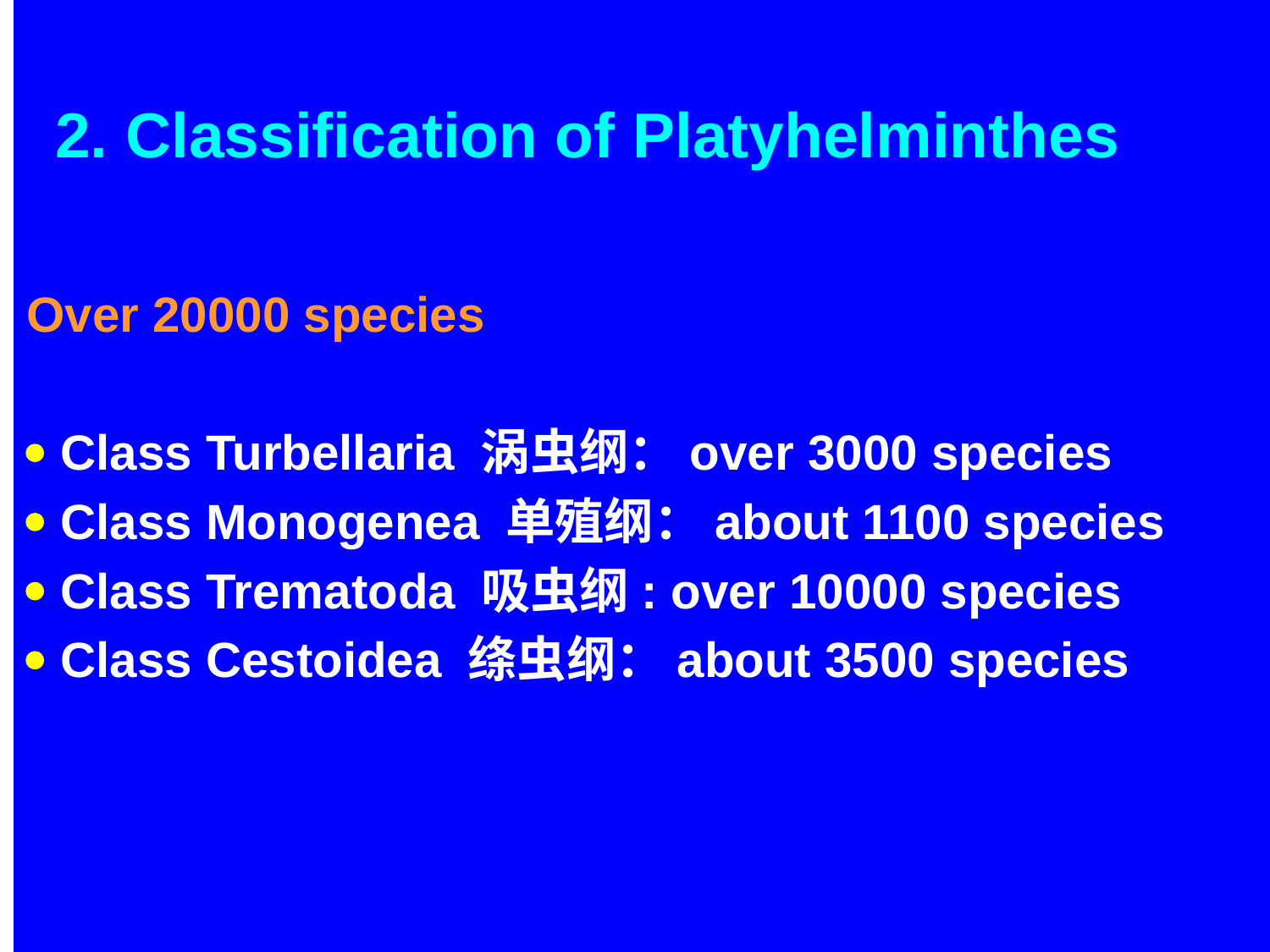

Over 20000 species

• Class Turbellaria 涡虫纲：over 3000 species
• Class Monogenea 单殖纲：about 1100 species
• Class Trematoda 吸虫纲: over 10000 species
• Class Cestoidea 绦虫纲：about 3500 species

# 2. Classification of Platyhelminthes